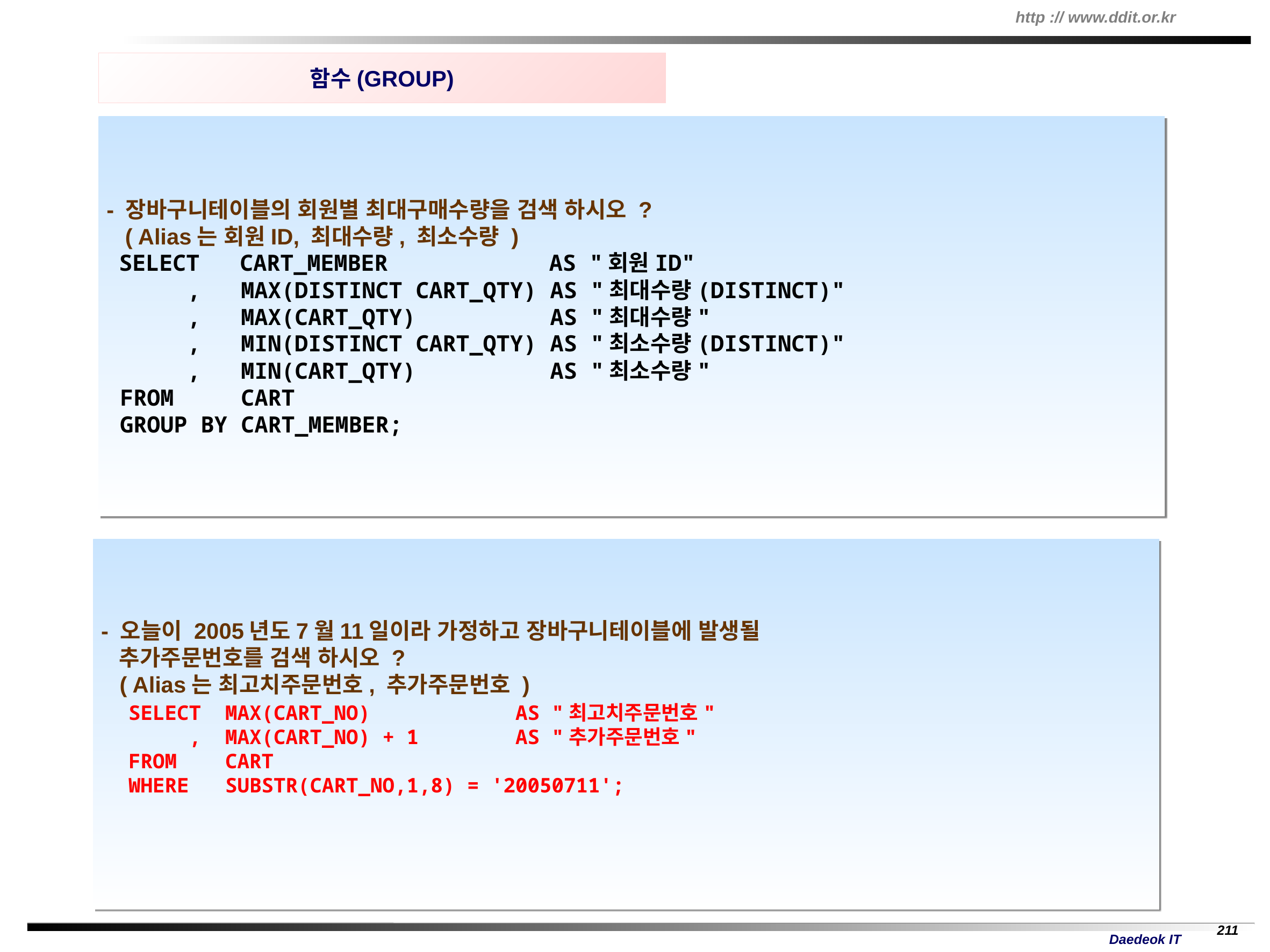

함수(GROUP)
- 장바구니테이블의 회원별 최대구매수량을 검색 하시오 ?
   ( Alias는 회원ID, 최대수량, 최소수량 )
  SELECT   CART_MEMBER            AS "회원ID"
      ,   MAX(DISTINCT CART_QTY) AS "최대수량(DISTINCT)"
      ,   MAX(CART_QTY)          AS "최대수량"
      ,   MIN(DISTINCT CART_QTY) AS "최소수량(DISTINCT)"
      ,   MIN(CART_QTY)          AS "최소수량"
 FROM     CART
 GROUP BY CART_MEMBER;
- 오늘이 2005년도7월11일이라 가정하고 장바구니테이블에 발생될
  추가주문번호를 검색 하시오 ?
   ( Alias는 최고치주문번호, 추가주문번호 )

SELECT  MAX(CART_NO)            AS "최고치주문번호"
     ,  MAX(CART_NO) + 1        AS "추가주문번호"
FROM    CART
WHERE   SUBSTR(CART_NO,1,8) = '20050711';